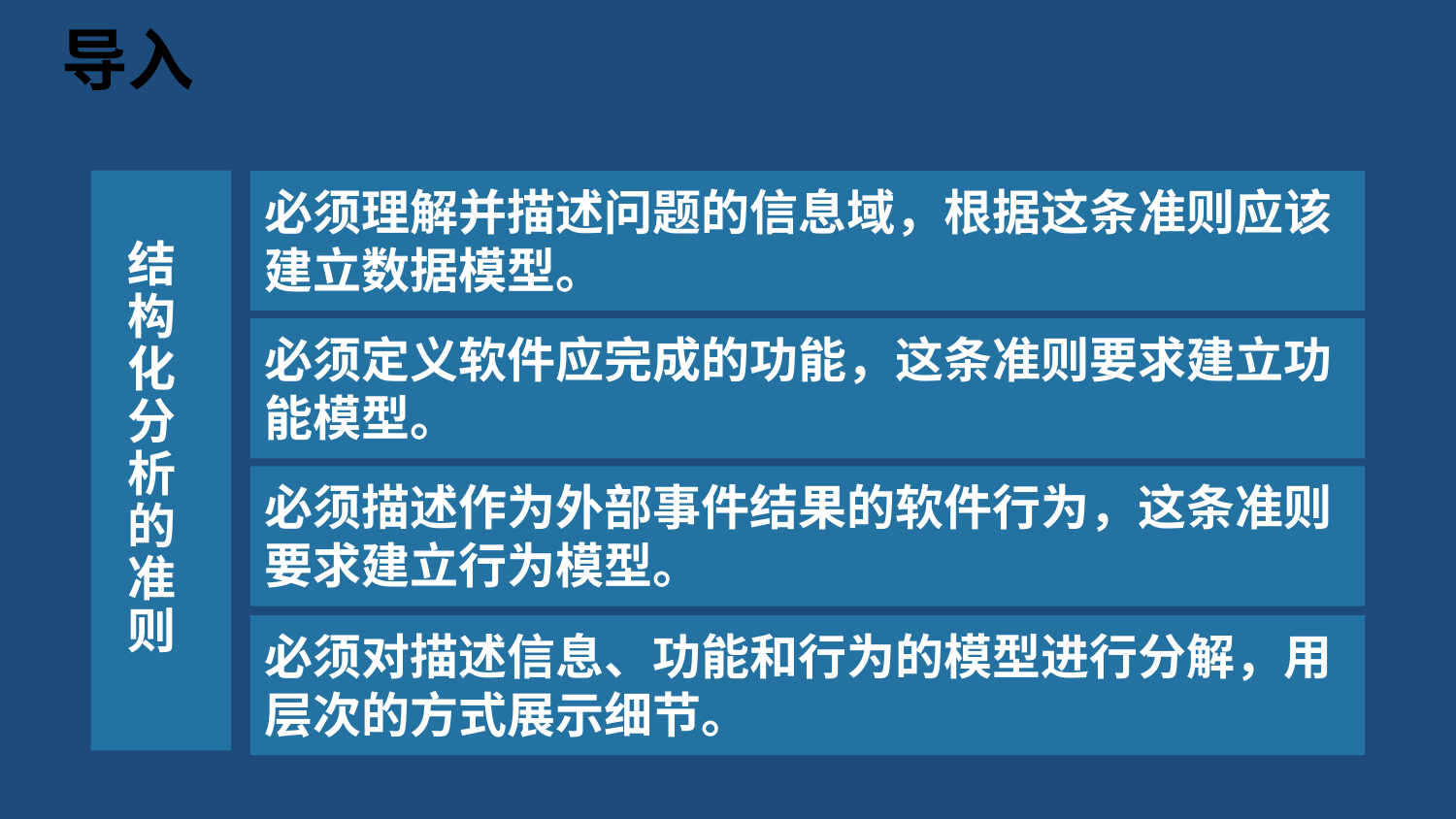

# 导入

必须理解并描述问题的信息域，根据这条准则应该建立数据模型。
结构化分析的准则

必须定义软件应完成的功能，这条准则要求建立功能模型。

必须描述作为外部事件结果的软件行为，这条准则要求建立行为模型。

必须对描述信息、功能和行为的模型进行分解，用层次的方式展示细节。